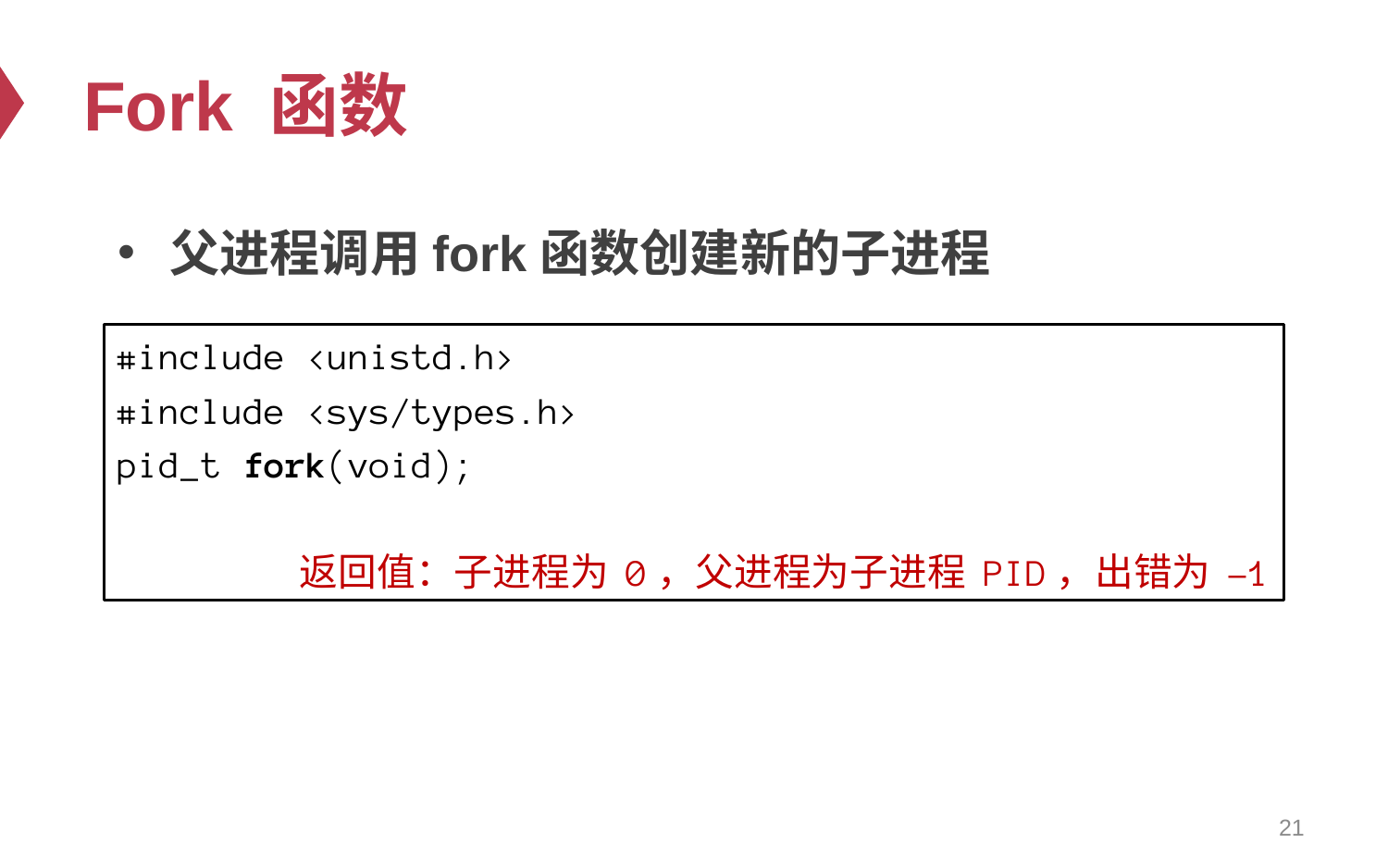

# Fork 函数
父进程调用fork函数创建新的子进程
#include <unistd.h>
#include <sys/types.h>
pid_t fork(void);

返回值：子进程为 0，父进程为子进程 PID，出错为 -1
21